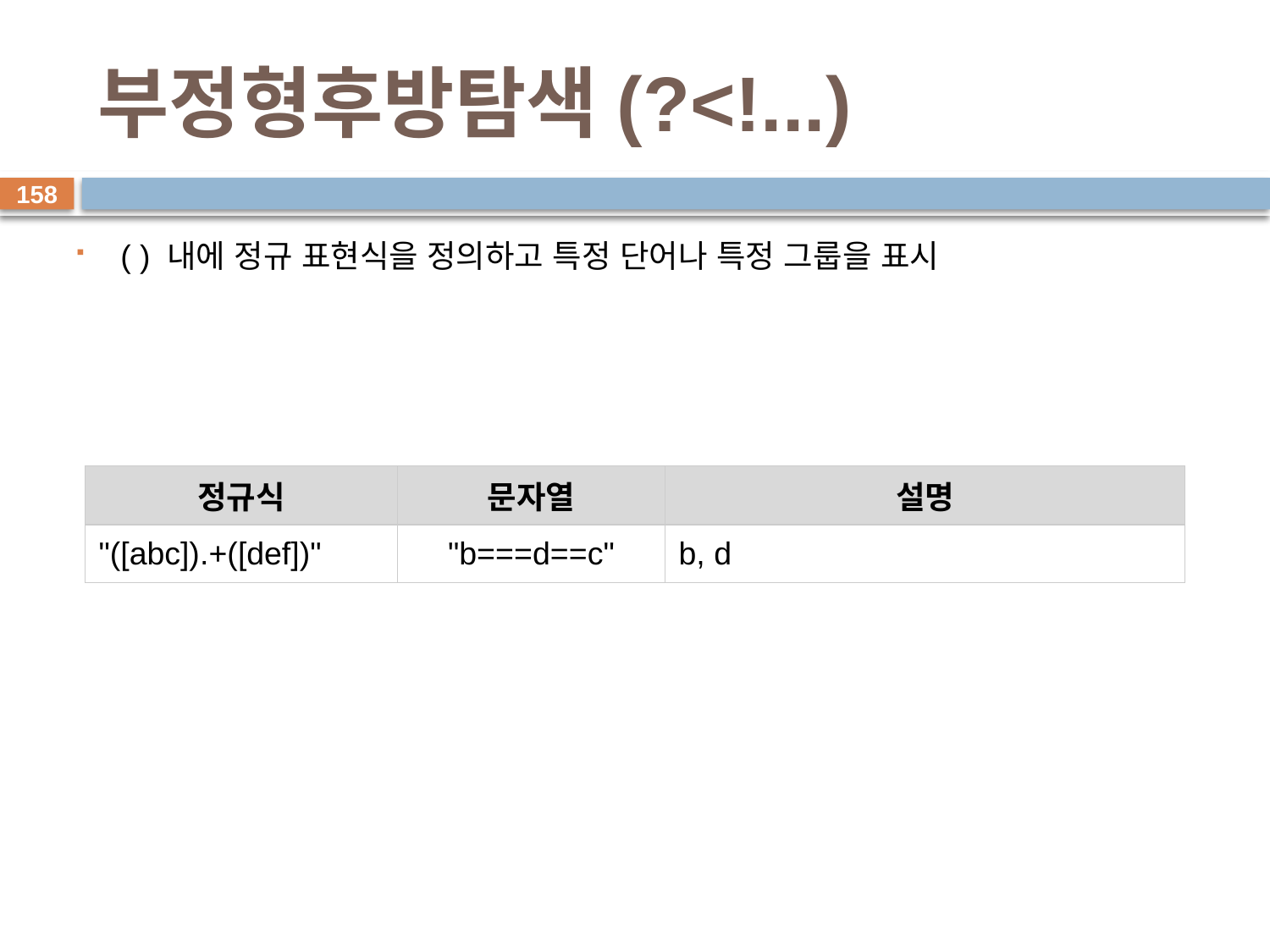

# 부정형후방탐색(?<!...)
158
( ) 내에 정규 표현식을 정의하고 특정 단어나 특정 그룹을 표시

| 정규식 | 문자열 | 설명 |
| --- | --- | --- |
| "([abc]).+([def])" | "b===d==c" | b, d |